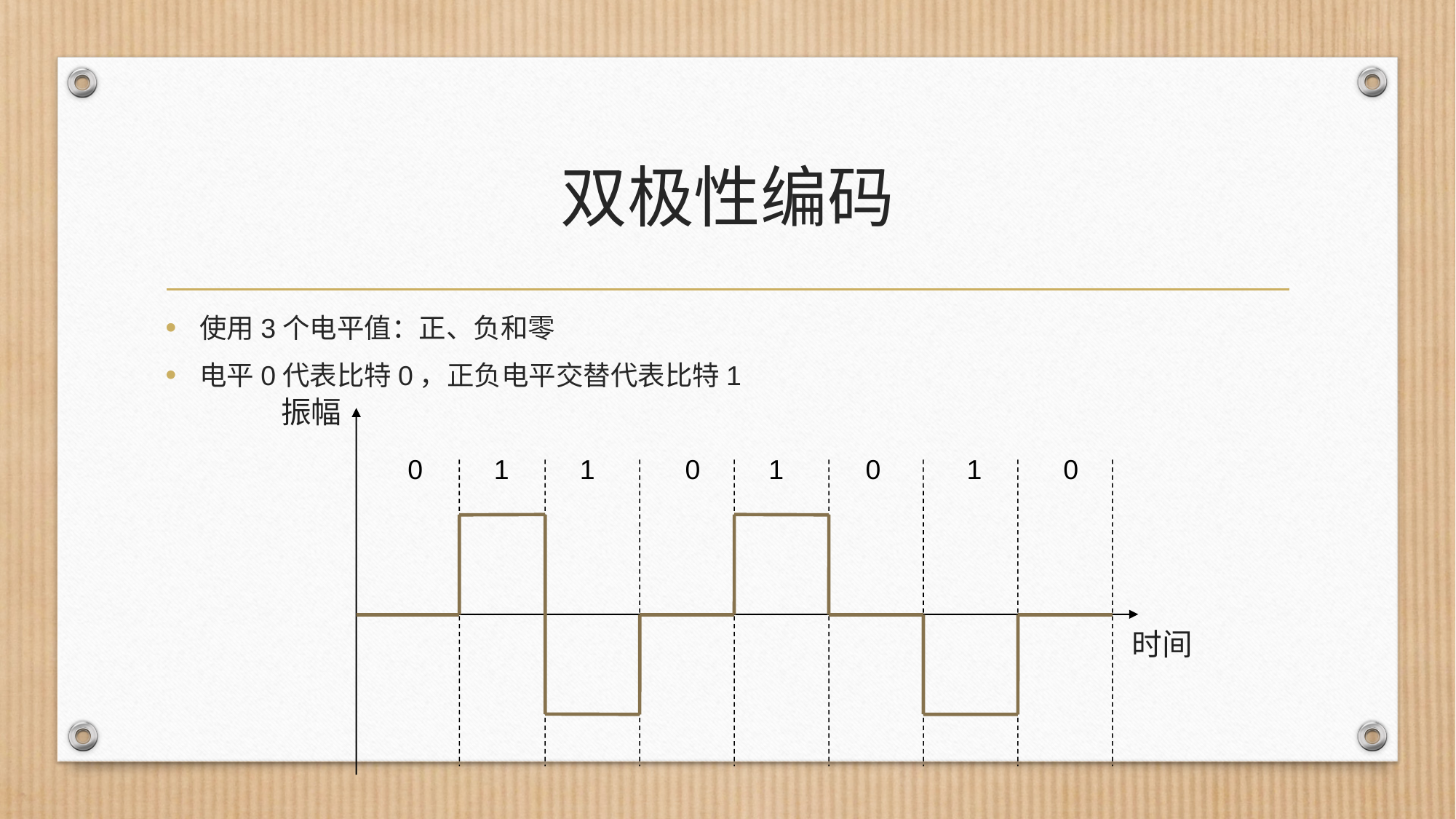

# 双极性编码
使用3个电平值：正、负和零
电平0代表比特0，正负电平交替代表比特1

振幅

0
1
1
0
1
0
1
0

时间